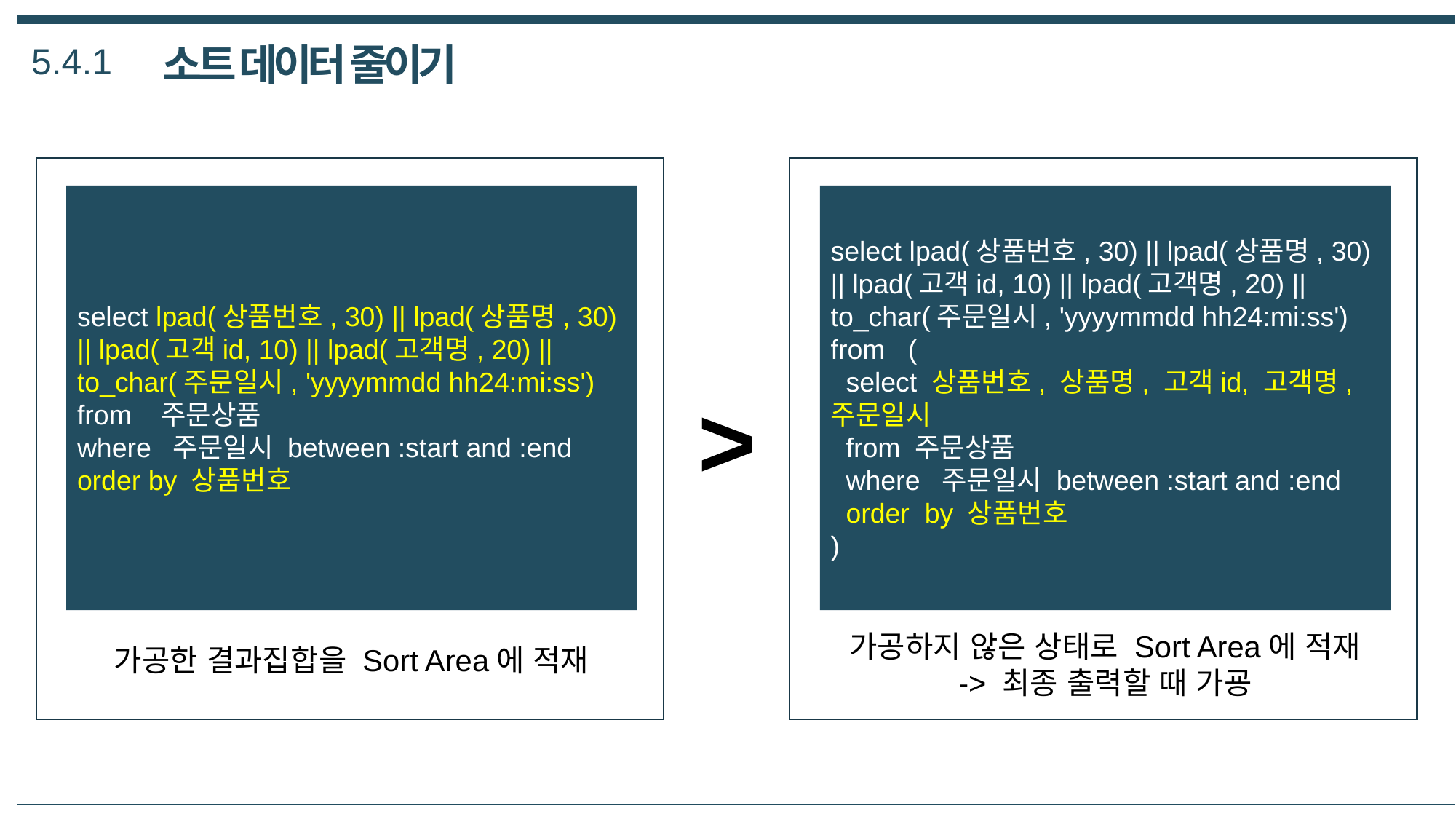

5.4.1
소트 데이터 줄이기

select lpad(상품번호, 30) || lpad(상품명, 30) || lpad(고객id, 10) || lpad(고객명, 20) || to_char(주문일시, 'yyyymmdd hh24:mi:ss')
from   주문상품
where  주문일시 between :start and :end
order by 상품번호
select lpad(상품번호, 30) || lpad(상품명, 30) || lpad(고객id, 10) || lpad(고객명, 20) || to_char(주문일시, 'yyyymmdd hh24:mi:ss')
from   (
  select 상품번호, 상품명, 고객id, 고객명, 주문일시
  from 주문상품
  where  주문일시 between :start and :end
  order  by 상품번호
)
>
가공하지 않은 상태로 Sort Area에 적재
-> 최종 출력할 때 가굥
가공한 결과집합을 Sort Area에 적재